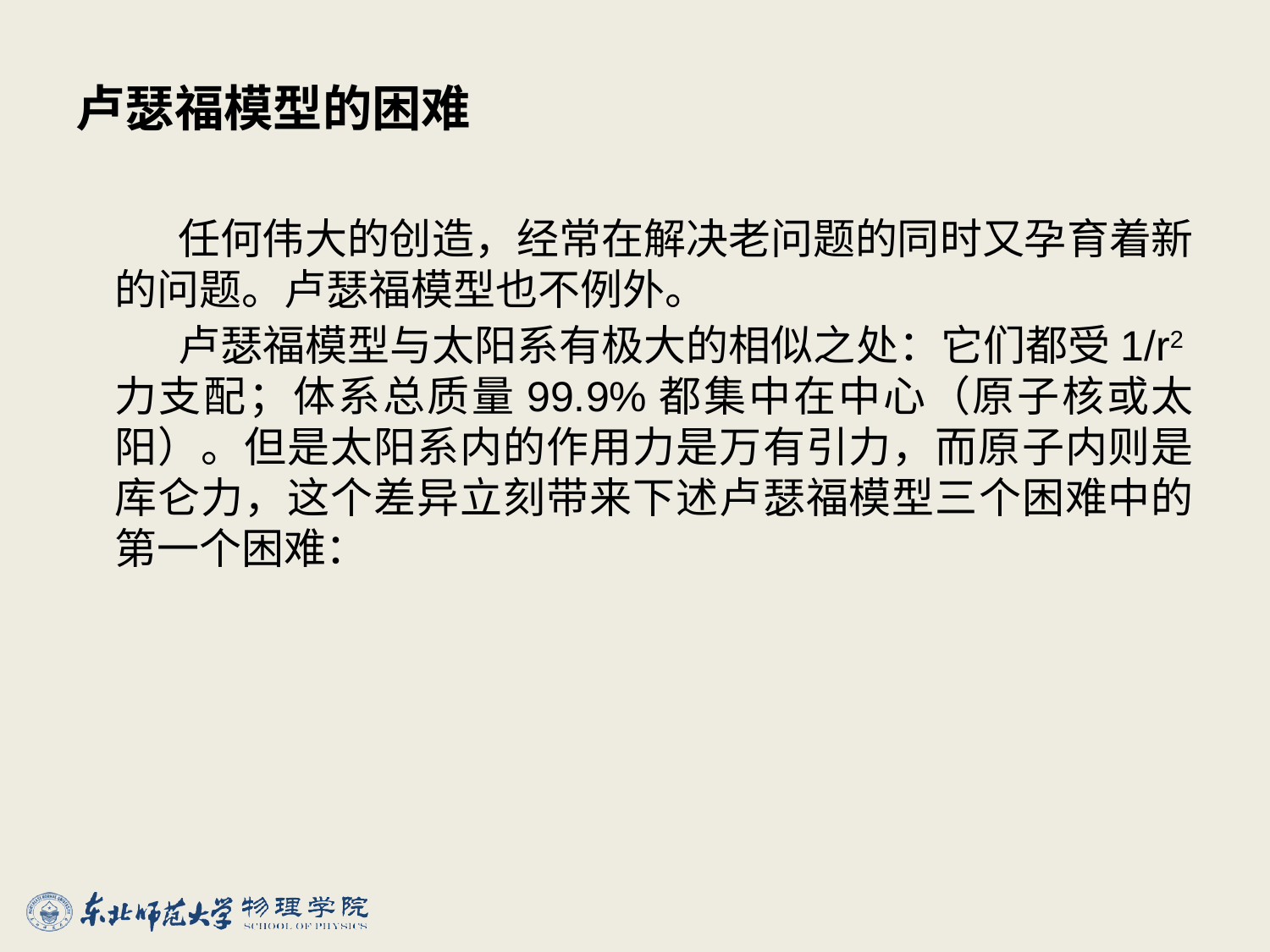

# 卢瑟福模型的困难
任何伟大的创造，经常在解决老问题的同时又孕育着新的问题。卢瑟福模型也不例外。
卢瑟福模型与太阳系有极大的相似之处：它们都受1/r2力支配；体系总质量99.9%都集中在中心（原子核或太阳）。但是太阳系内的作用力是万有引力，而原子内则是库仑力，这个差异立刻带来下述卢瑟福模型三个困难中的第一个困难：